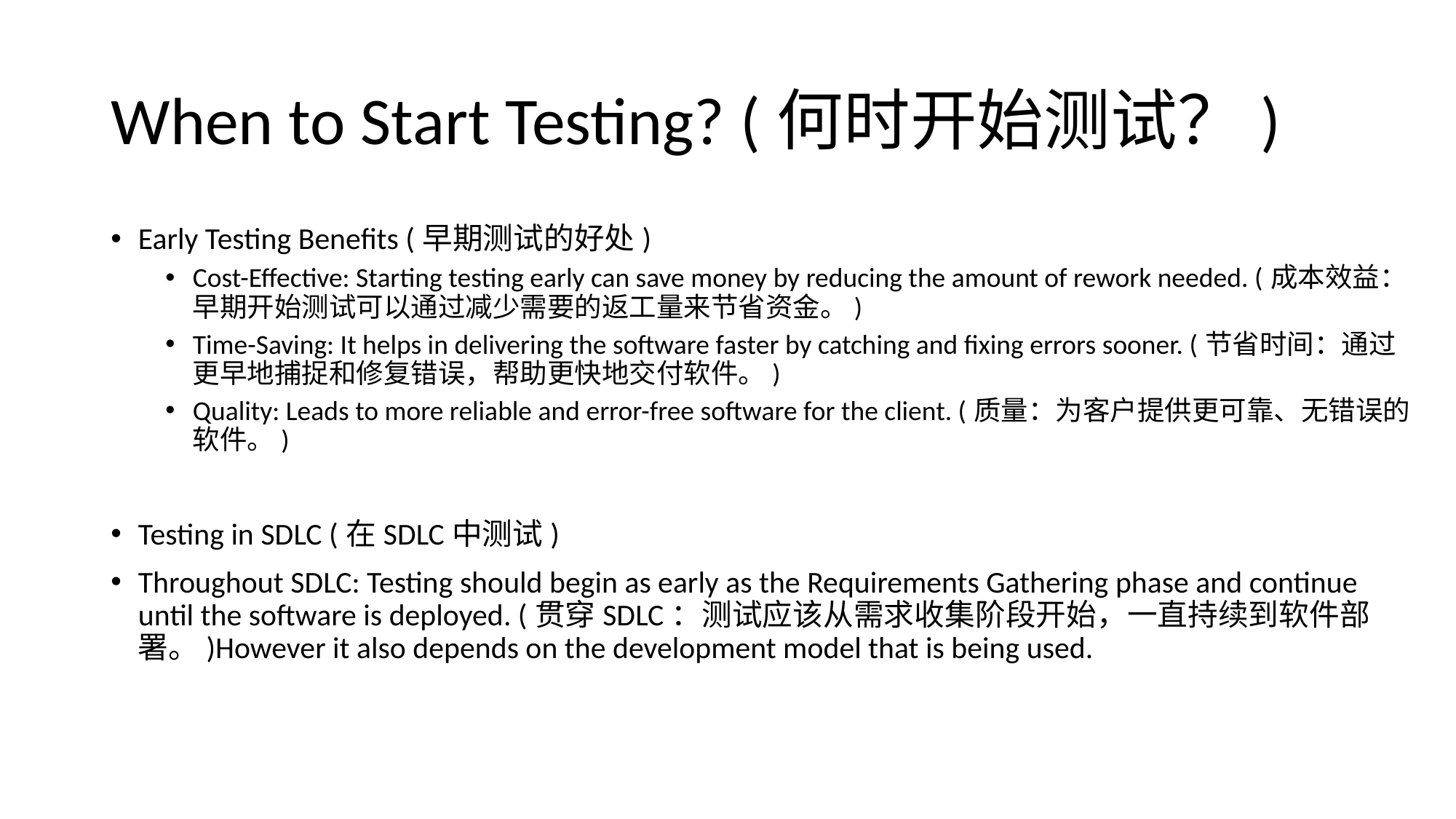

# When to Start Testing? (何时开始测试？)
Early Testing Benefits (早期测试的好处)
Cost-Effective: Starting testing early can save money by reducing the amount of rework needed. (成本效益：早期开始测试可以通过减少需要的返工量来节省资金。)
Time-Saving: It helps in delivering the software faster by catching and fixing errors sooner. (节省时间：通过更早地捕捉和修复错误，帮助更快地交付软件。)
Quality: Leads to more reliable and error-free software for the client. (质量：为客户提供更可靠、无错误的软件。)

Testing in SDLC (在SDLC中测试)
Throughout SDLC: Testing should begin as early as the Requirements Gathering phase and continue until the software is deployed. (贯穿SDLC：测试应该从需求收集阶段开始，一直持续到软件部署。)However it also depends on the development model that is being used.